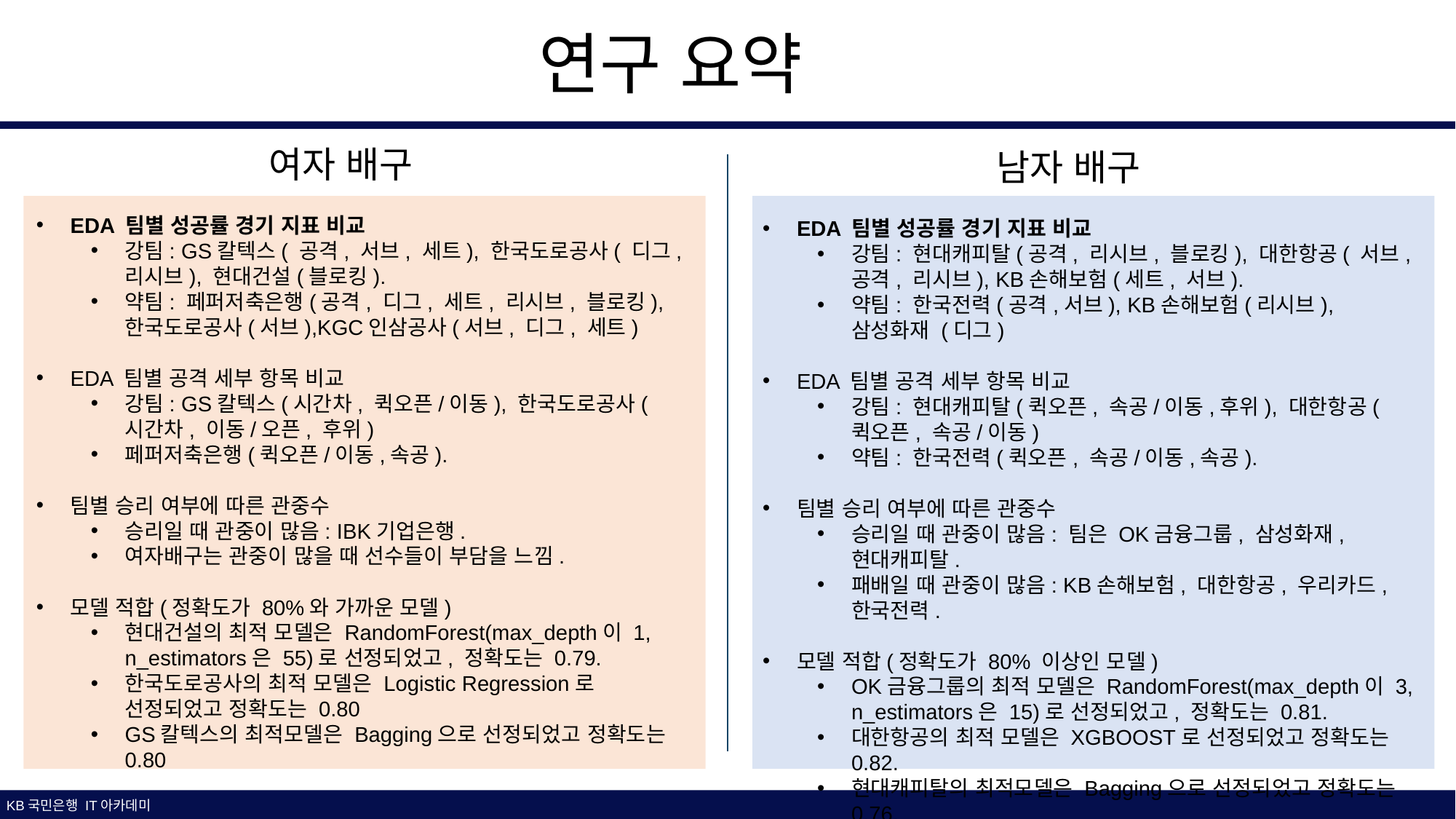

연구 요약
여자 배구
남자 배구

EDA 팀별 성공률 경기 지표 비교
강팀: GS칼텍스( 공격, 서브, 세트), 한국도로공사( 디그, 리시브), 현대건설(블로킹).
약팀: 페퍼저축은행(공격, 디그, 세트, 리시브, 블로킹), 한국도로공사(서브),KGC인삼공사(서브, 디그, 세트)

EDA 팀별 공격 세부 항목 비교
강팀: GS칼텍스(시간차, 퀵오픈/이동), 한국도로공사(시간차, 이동/오픈, 후위)
페퍼저축은행(퀵오픈/이동,속공).

팀별 승리 여부에 따른 관중수
승리일 때 관중이 많음: IBK기업은행.
여자배구는 관중이 많을 때 선수들이 부담을 느낌.

모델 적합(정확도가 80%와 가까운 모델)
현대건설의 최적 모델은 RandomForest(max_depth이 1, n_estimators은 55)로 선정되었고, 정확도는 0.79.
한국도로공사의 최적 모델은 Logistic Regression로 선정되었고 정확도는 0.80
GS칼텍스의 최적모델은 Bagging으로 선정되었고 정확도는 0.80
EDA 팀별 성공률 경기 지표 비교
강팀: 현대캐피탈(공격, 리시브, 블로킹), 대한항공( 서브, 공격, 리시브), KB손해보험(세트, 서브).
약팀: 한국전력(공격,서브), KB손해보험(리시브), 삼성화재 (디그)

EDA 팀별 공격 세부 항목 비교
강팀: 현대캐피탈(퀵오픈, 속공/이동,후위), 대한항공(퀵오픈, 속공/이동)
약팀: 한국전력(퀵오픈, 속공/이동,속공).

팀별 승리 여부에 따른 관중수
승리일 때 관중이 많음: 팀은 OK금융그룹, 삼성화재, 현대캐피탈.
패배일 때 관중이 많음: KB손해보험, 대한항공, 우리카드, 한국전력.

모델 적합(정확도가 80% 이상인 모델)
OK금융그룹의 최적 모델은 RandomForest(max_depth이 3, n_estimators은 15)로 선정되었고, 정확도는 0.81.
대한항공의 최적 모델은 XGBOOST로 선정되었고 정확도는 0.82.
현대캐피탈의 최적모델은 Bagging으로 선정되었고 정확도는 0.76.